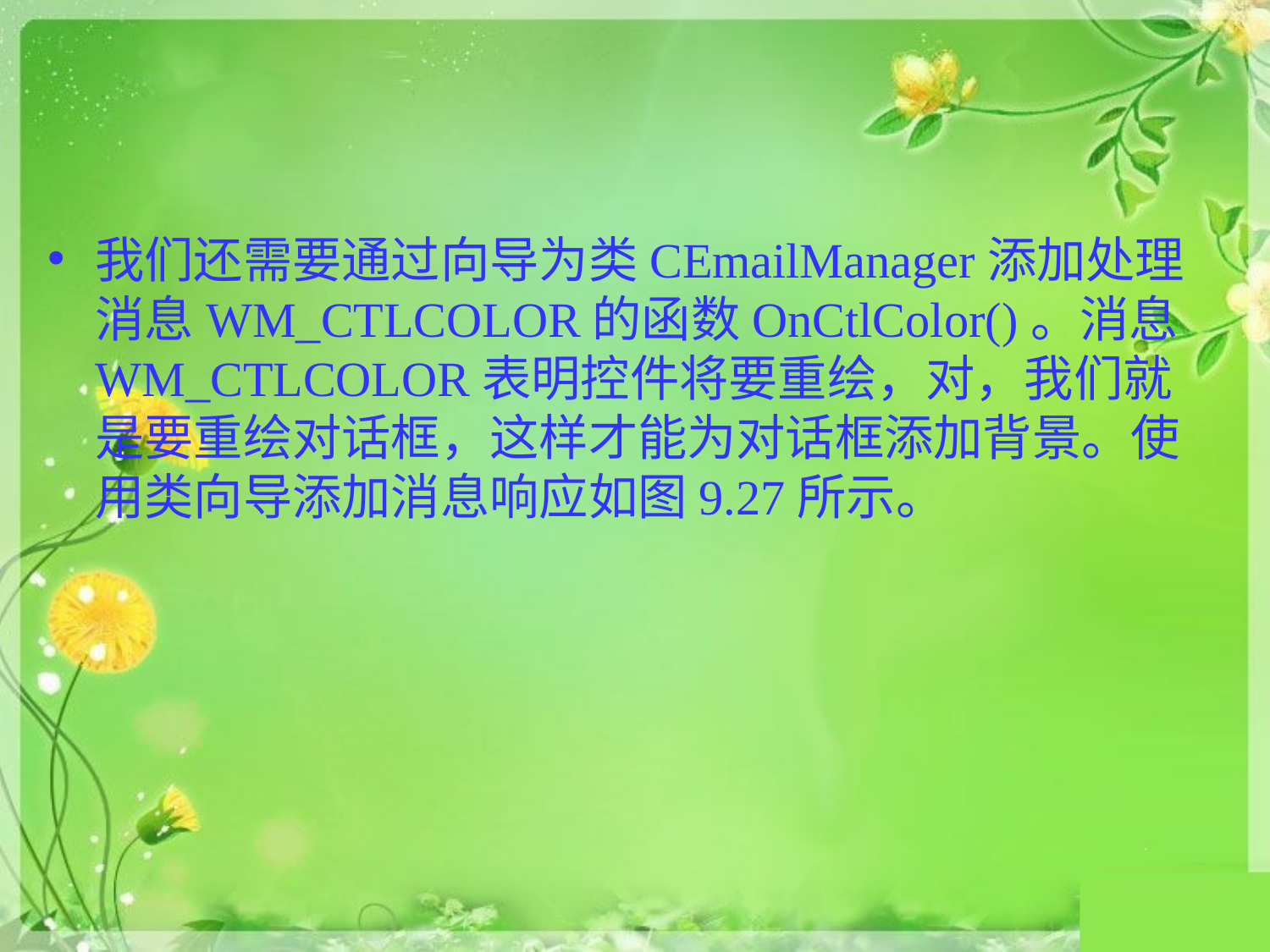

#
我们还需要通过向导为类CEmailManager添加处理消息WM_CTLCOLOR的函数OnCtlColor()。消息WM_CTLCOLOR表明控件将要重绘，对，我们就是要重绘对话框，这样才能为对话框添加背景。使用类向导添加消息响应如图9.27所示。